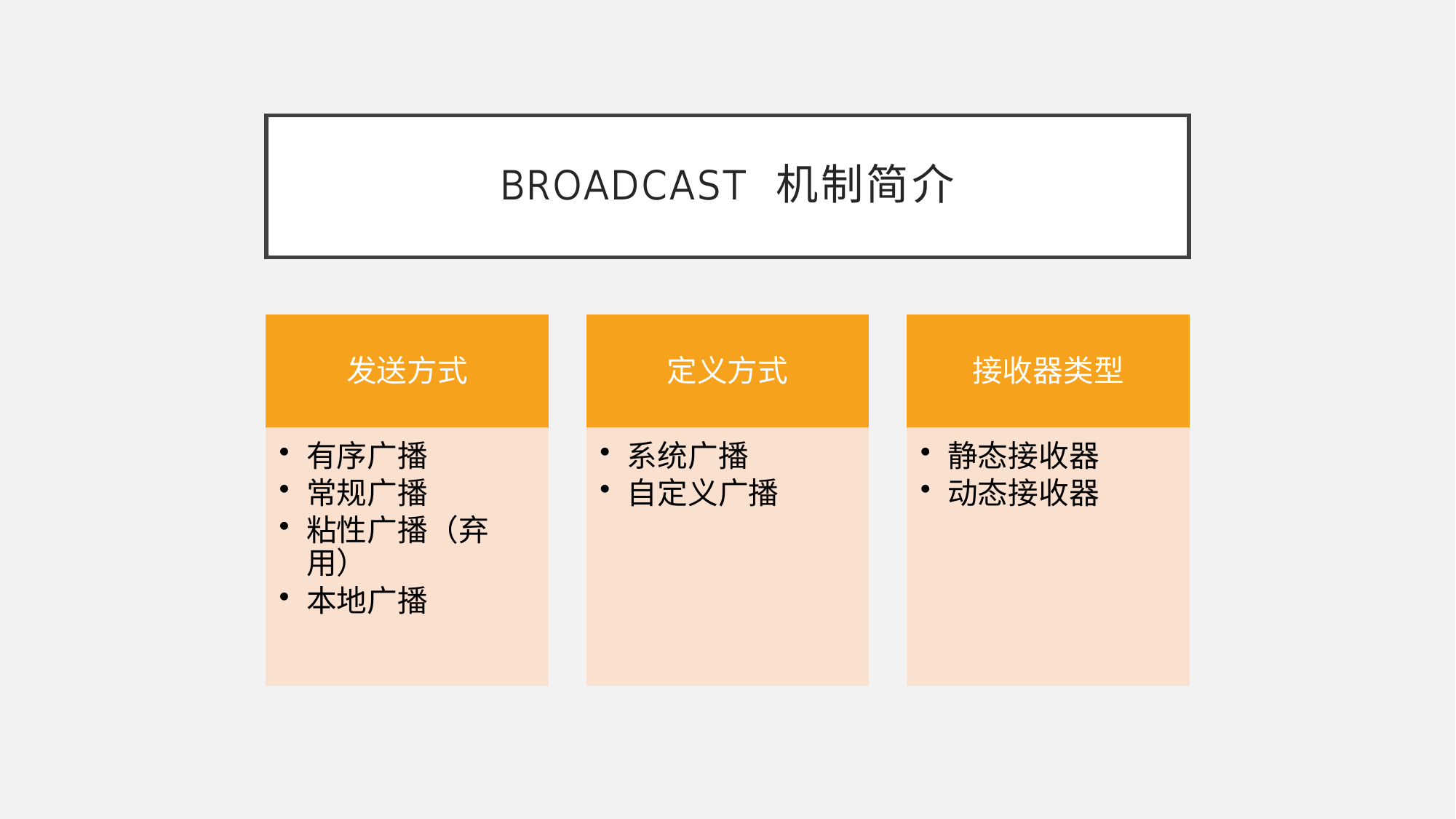

# Broadcast 机制简介
发送方式
有序广播
常规广播
粘性广播（弃用）
本地广播
定义方式
系统广播
自定义广播
接收器类型
静态接收器
动态接收器